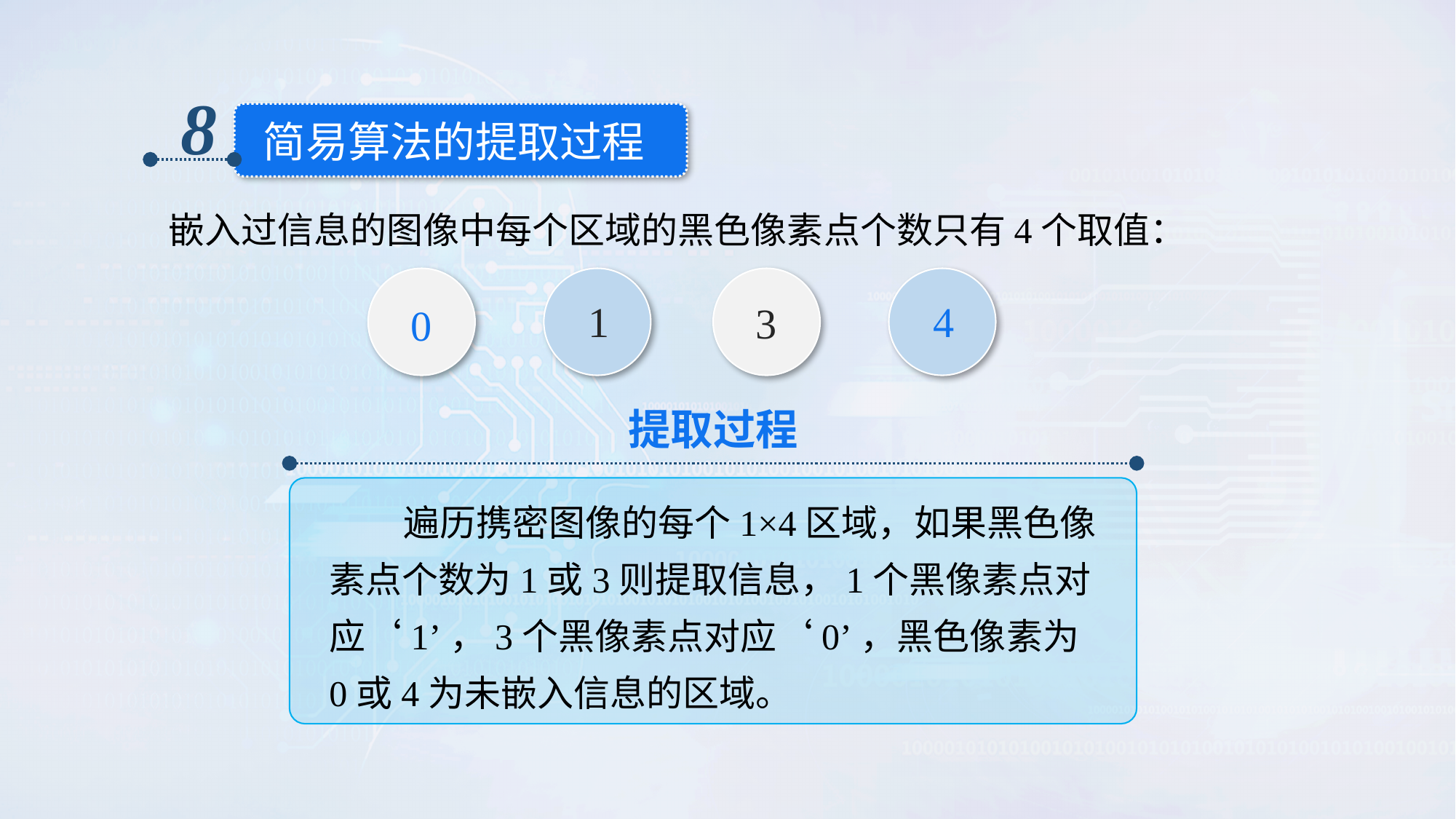

8

简易算法的提取过程
嵌入过信息的图像中每个区域的黑色像素点个数只有4个取值：

0

1

3

4
提取过程

        遍历携密图像的每个1×4区域，如果黑色像素点个数为1或3则提取信息，1个黑像素点对应‘1’，3个黑像素点对应‘0’，黑色像素为0或4为未嵌入信息的区域。